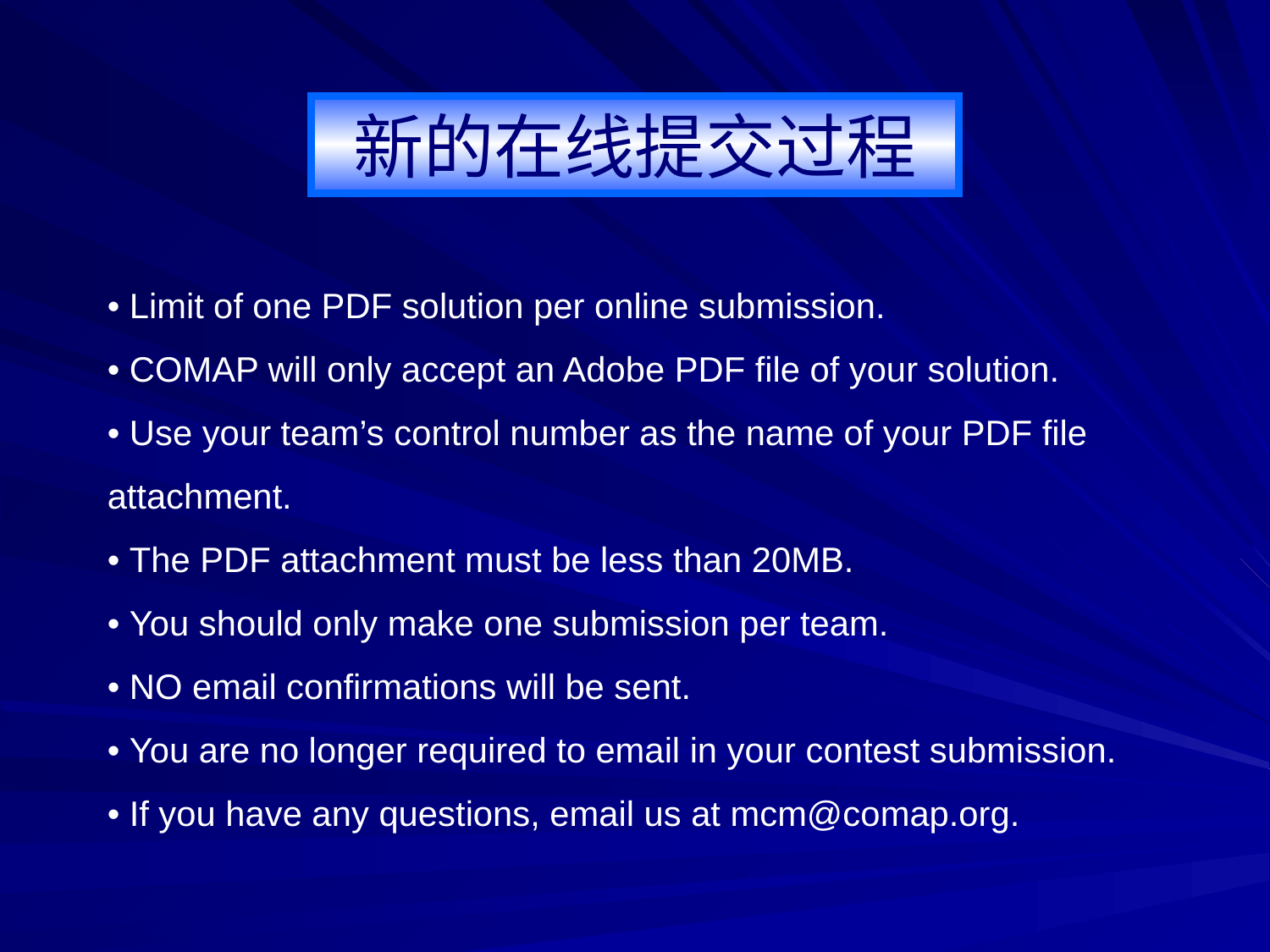

新的在线提交过程
• Limit of one PDF solution per online submission.
• COMAP will only accept an Adobe PDF file of your solution.
• Use your team’s control number as the name of your PDF file attachment.
• The PDF attachment must be less than 20MB.
• You should only make one submission per team.
• NO email confirmations will be sent.
• You are no longer required to email in your contest submission.
• If you have any questions, email us at mcm@comap.org.